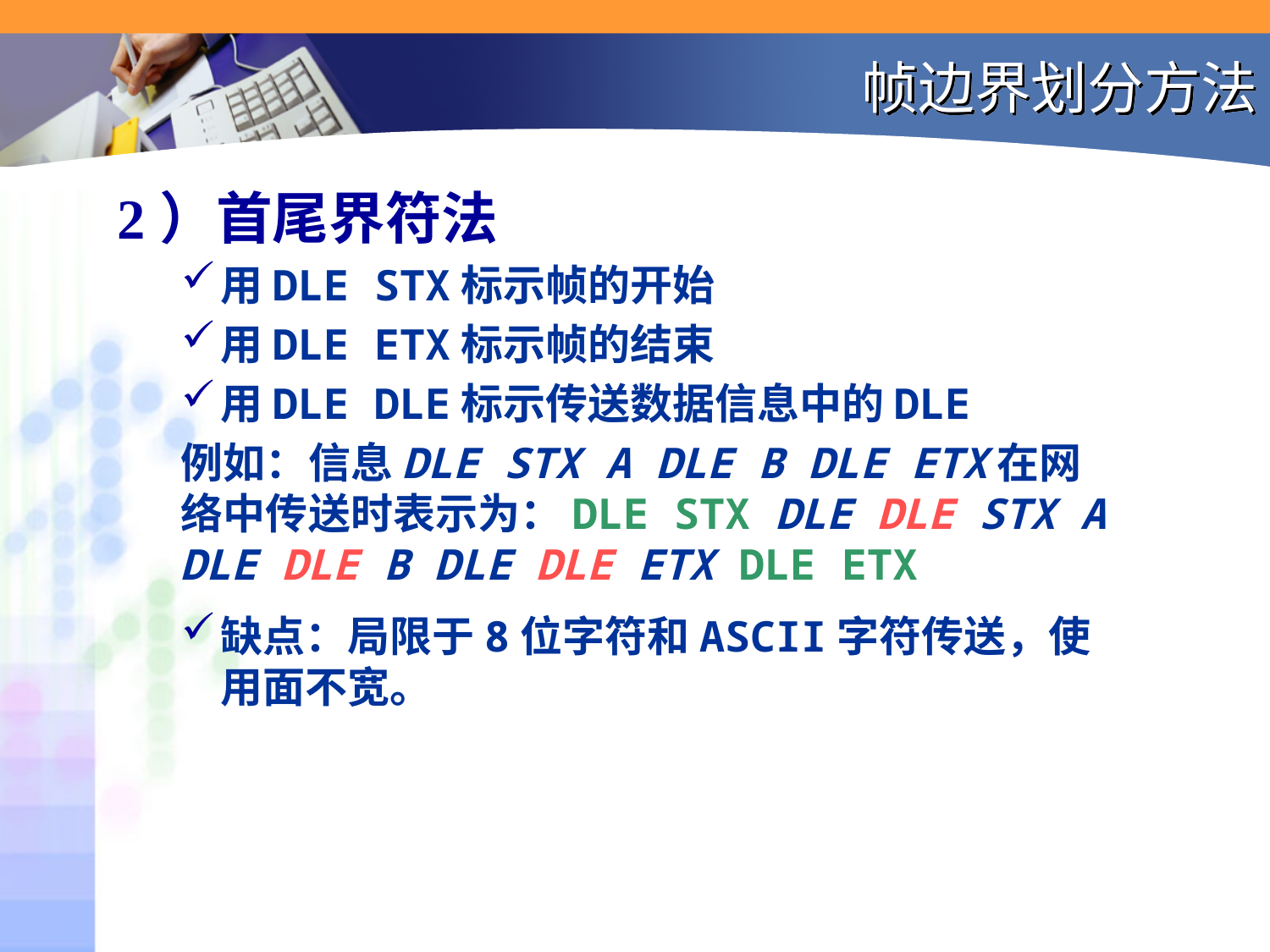

# 帧边界划分方法
2）首尾界符法
用DLE STX标示帧的开始
用DLE ETX标示帧的结束
用DLE DLE标示传送数据信息中的DLE
例如：信息DLE STX A DLE B DLE ETX在网络中传送时表示为：DLE STX DLE DLE STX A DLE DLE B DLE DLE ETX DLE ETX
缺点：局限于8位字符和ASCII字符传送，使用面不宽。